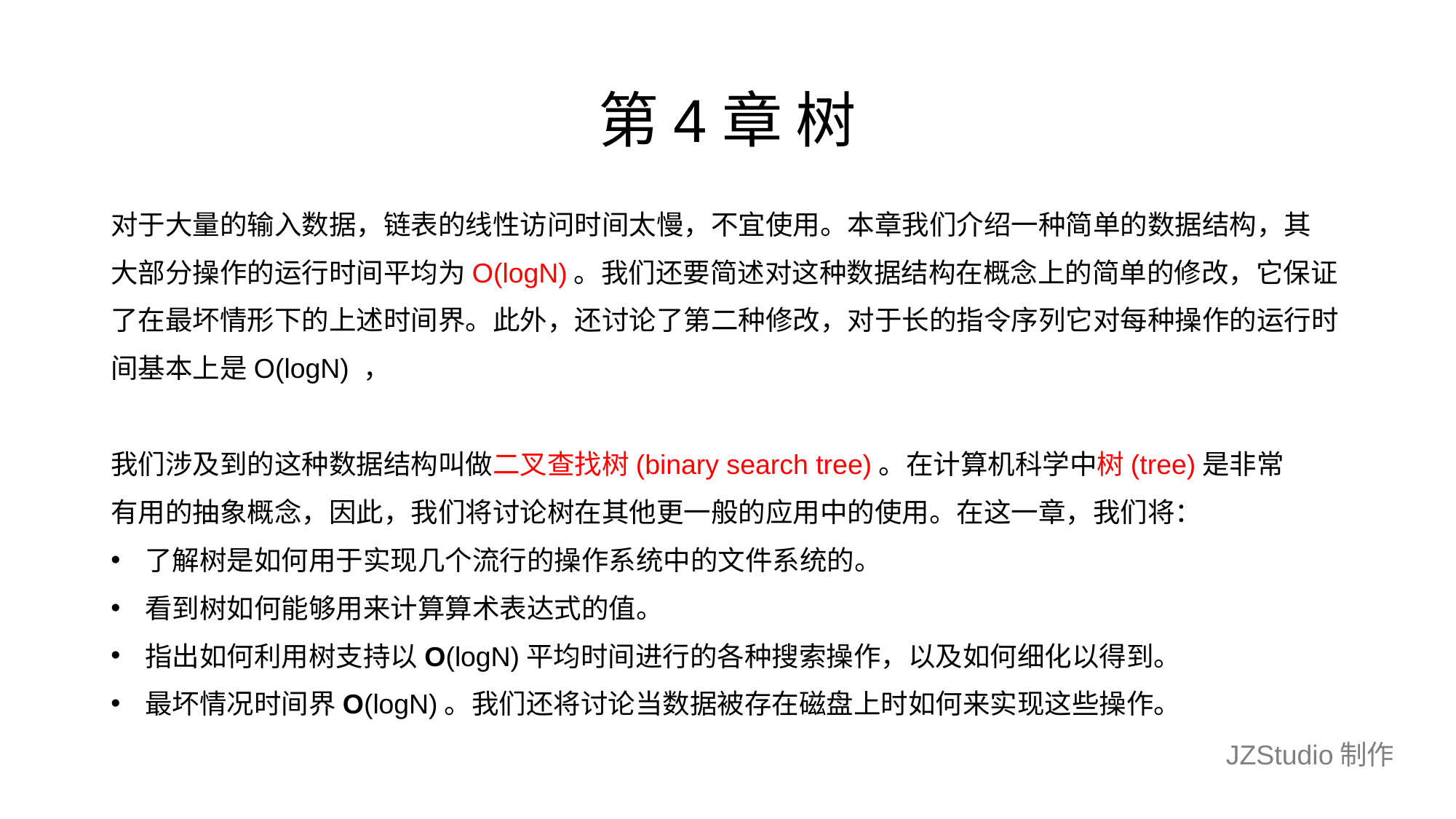

# 第4章 树
对于大量的输入数据，链表的线性访问时间太慢，不宜使用。本章我们介绍一种简单的数据结构，其
大部分操作的运行时间平均为O(logN)。我们还要简述对这种数据结构在概念上的简单的修改，它保证
了在最坏情形下的上述时间界。此外，还讨论了第二种修改，对于长的指令序列它对每种操作的运行时
间基本上是O(logN) ，

我们涉及到的这种数据结构叫做二叉查找树(binary search tree)。在计算机科学中树(tree)是非常
有用的抽象概念，因此，我们将讨论树在其他更一般的应用中的使用。在这一章，我们将：
了解树是如何用于实现几个流行的操作系统中的文件系统的。
看到树如何能够用来计算算术表达式的值。
指出如何利用树支持以O(logN)平均时间进行的各种搜索操作，以及如何细化以得到。
最坏情况时间界O(logN)。我们还将讨论当数据被存在磁盘上时如何来实现这些操作。